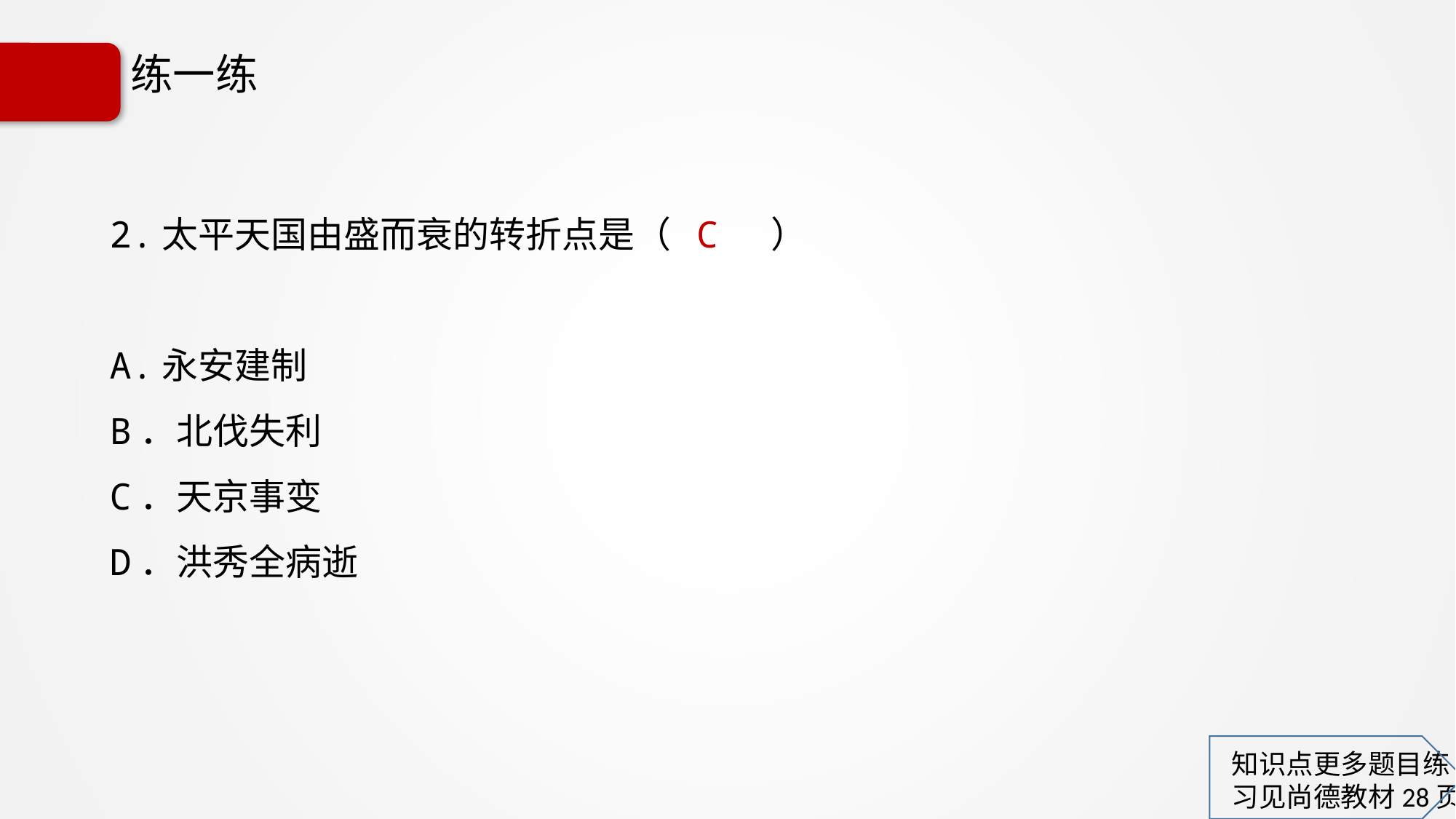

# 练一练
2.太平天国由盛而衰的转折点是（  C  ）

A.永安建制
B．北伐失利
C．天京事变
D．洪秀全病逝

知识点更多题目练习见尚德教材28页